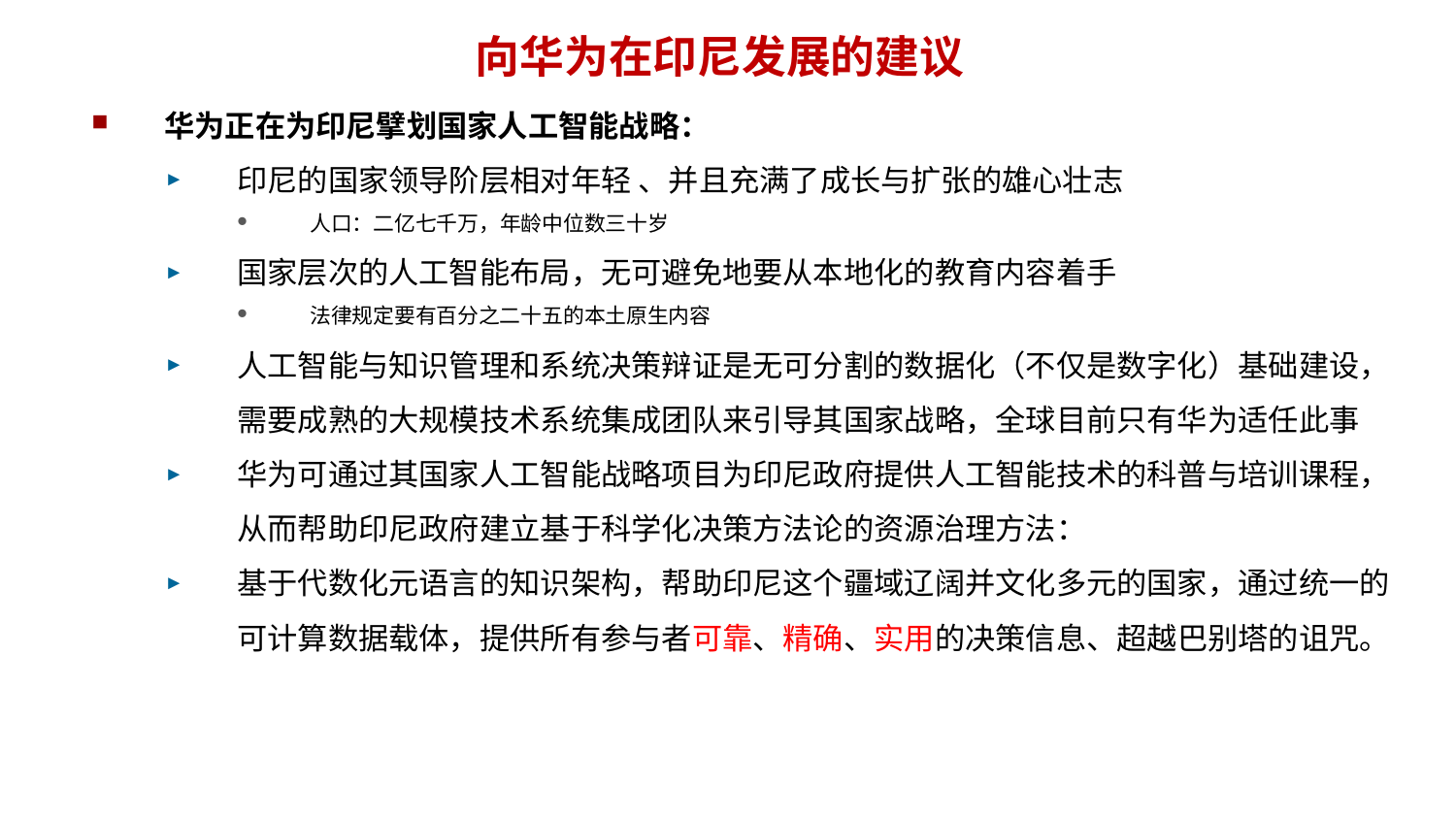

# 向华为在印尼发展的建议
华为正在为印尼擘划国家人工智能战略：
印尼的国家领导阶层相对年轻 、并且充满了成长与扩张的雄心壮志
人口：二亿七千万，年龄中位数三十岁
国家层次的人工智能布局，无可避免地要从本地化的教育内容着手
法律规定要有百分之二十五的本土原生内容
人工智能与知识管理和系统决策辩证是无可分割的数据化（不仅是数字化）基础建设，需要成熟的大规模技术系统集成团队来引导其国家战略，全球目前只有华为适任此事
华为可通过其国家人工智能战略项目为印尼政府提供人工智能技术的科普与培训课程，从而帮助印尼政府建立基于科学化决策方法论的资源治理方法：
基于代数化元语言的知识架构，帮助印尼这个疆域辽阔并文化多元的国家，通过统一的可计算数据载体，提供所有参与者可靠、精确、实用的决策信息、超越巴别塔的诅咒。